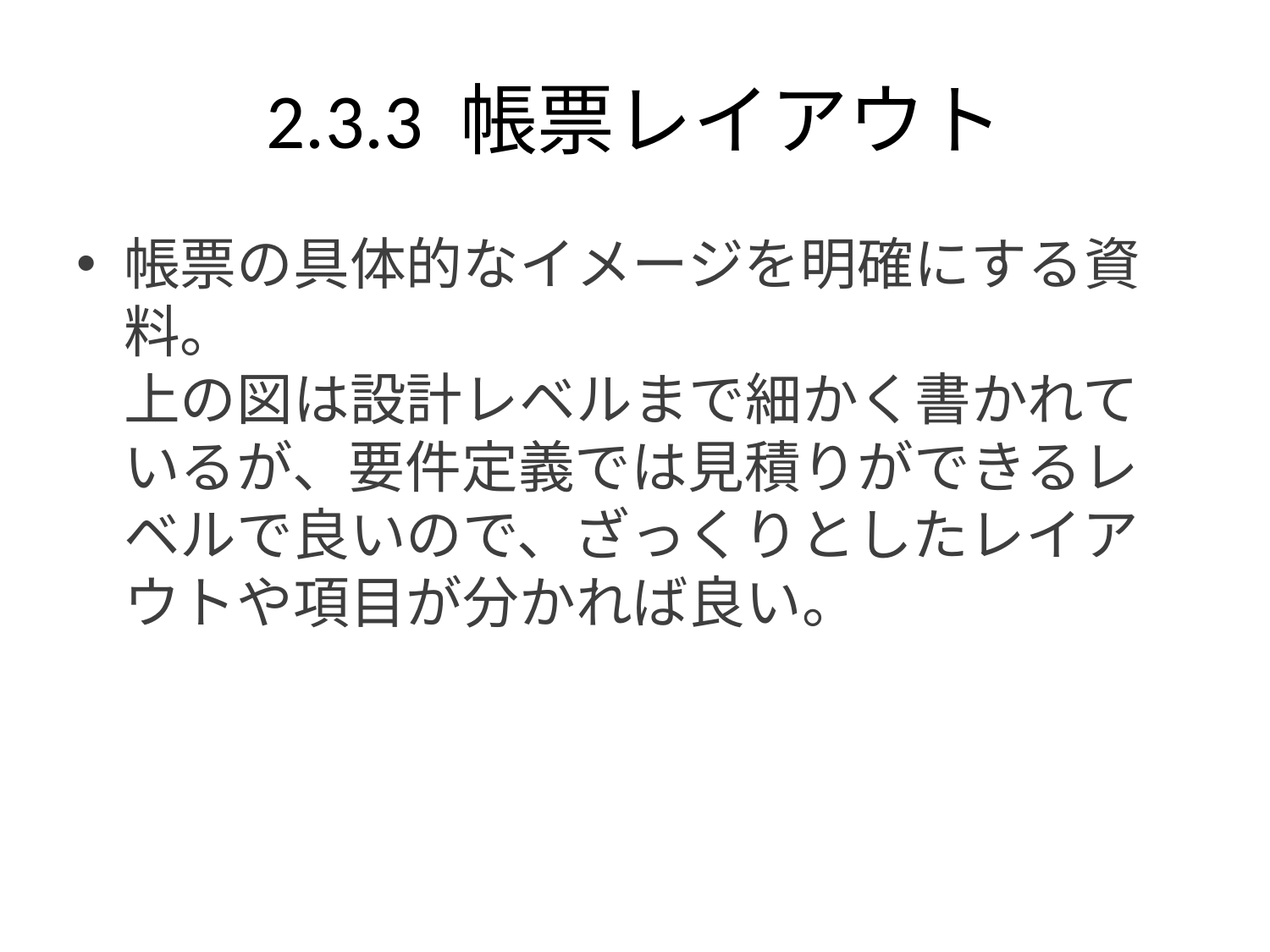

# 2.3.3 帳票レイアウト
帳票の具体的なイメージを明確にする資料。
上の図は設計レベルまで細かく書かれているが、要件定義では見積りができるレベルで良いので、ざっくりとしたレイアウトや項目が分かれば良い。